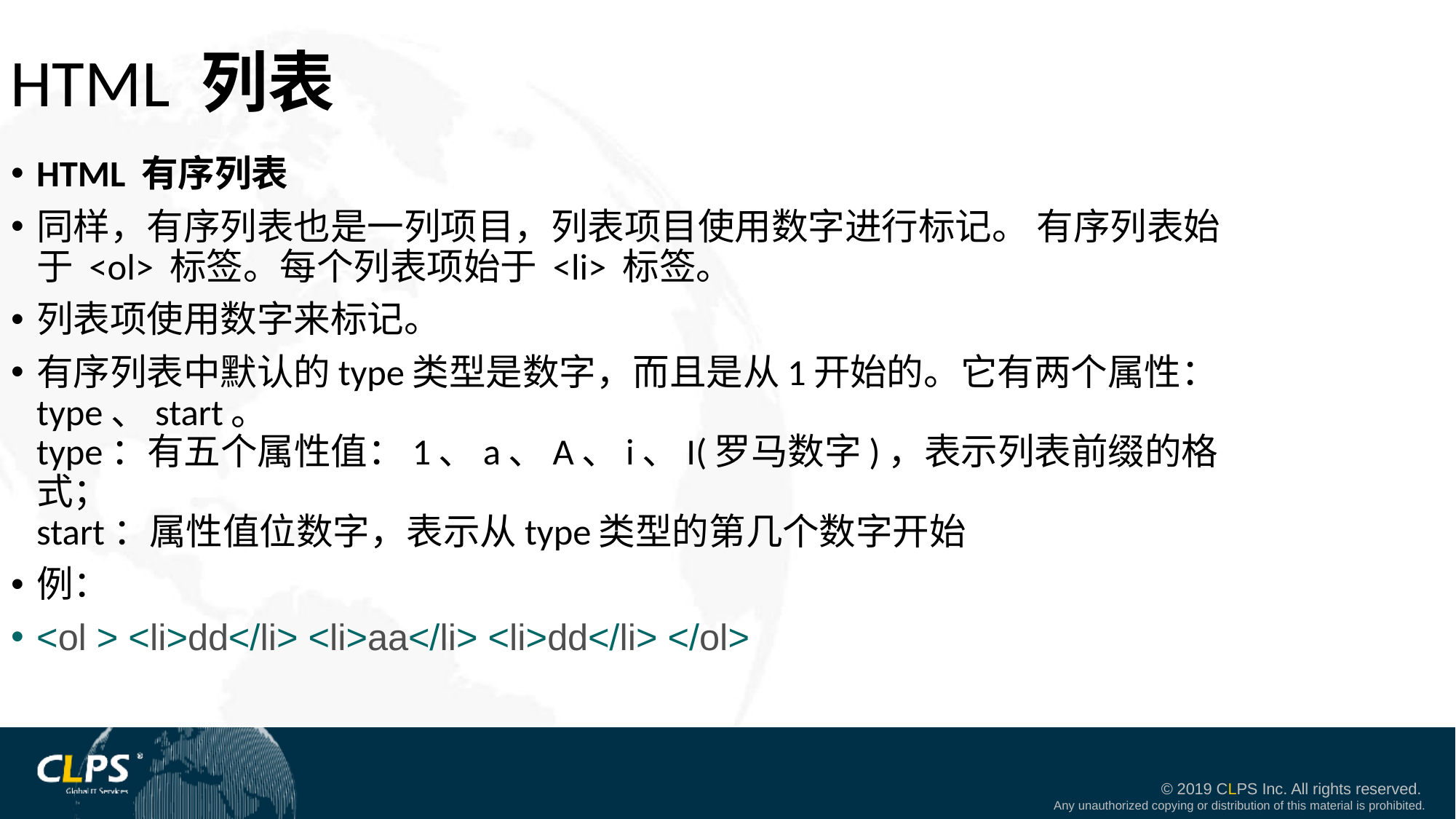

HTML 列表
HTML 有序列表
同样，有序列表也是一列项目，列表项目使用数字进行标记。 有序列表始于 <ol> 标签。每个列表项始于 <li> 标签。
列表项使用数字来标记。
有序列表中默认的type类型是数字，而且是从1开始的。它有两个属性：type、start。
type：有五个属性值：1、a、A、i、I(罗马数字)，表示列表前缀的格式；
start：属性值位数字，表示从type类型的第几个数字开始
例：
<ol > <li>dd</li> <li>aa</li> <li>dd</li> </ol>